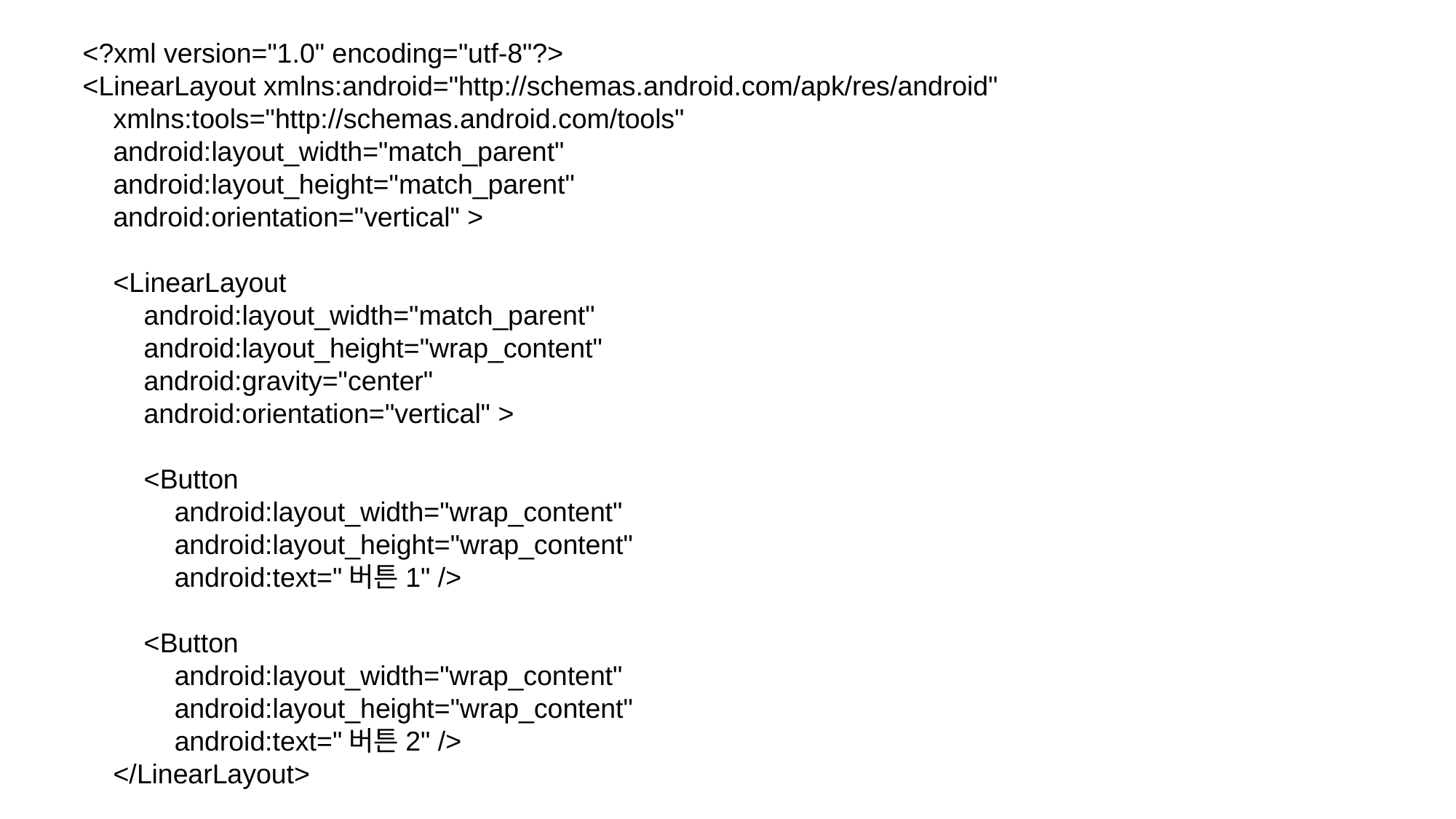

<?xml version="1.0" encoding="utf-8"?>
<LinearLayout xmlns:android="http://schemas.android.com/apk/res/android"
    xmlns:tools="http://schemas.android.com/tools"
    android:layout_width="match_parent"
    android:layout_height="match_parent"
    android:orientation="vertical" >

    <LinearLayout
        android:layout_width="match_parent"
        android:layout_height="wrap_content"
        android:gravity="center"
        android:orientation="vertical" >

        <Button
            android:layout_width="wrap_content"
            android:layout_height="wrap_content"
            android:text="버튼1" />

        <Button
            android:layout_width="wrap_content"
            android:layout_height="wrap_content"
            android:text="버튼2" />
    </LinearLayout>